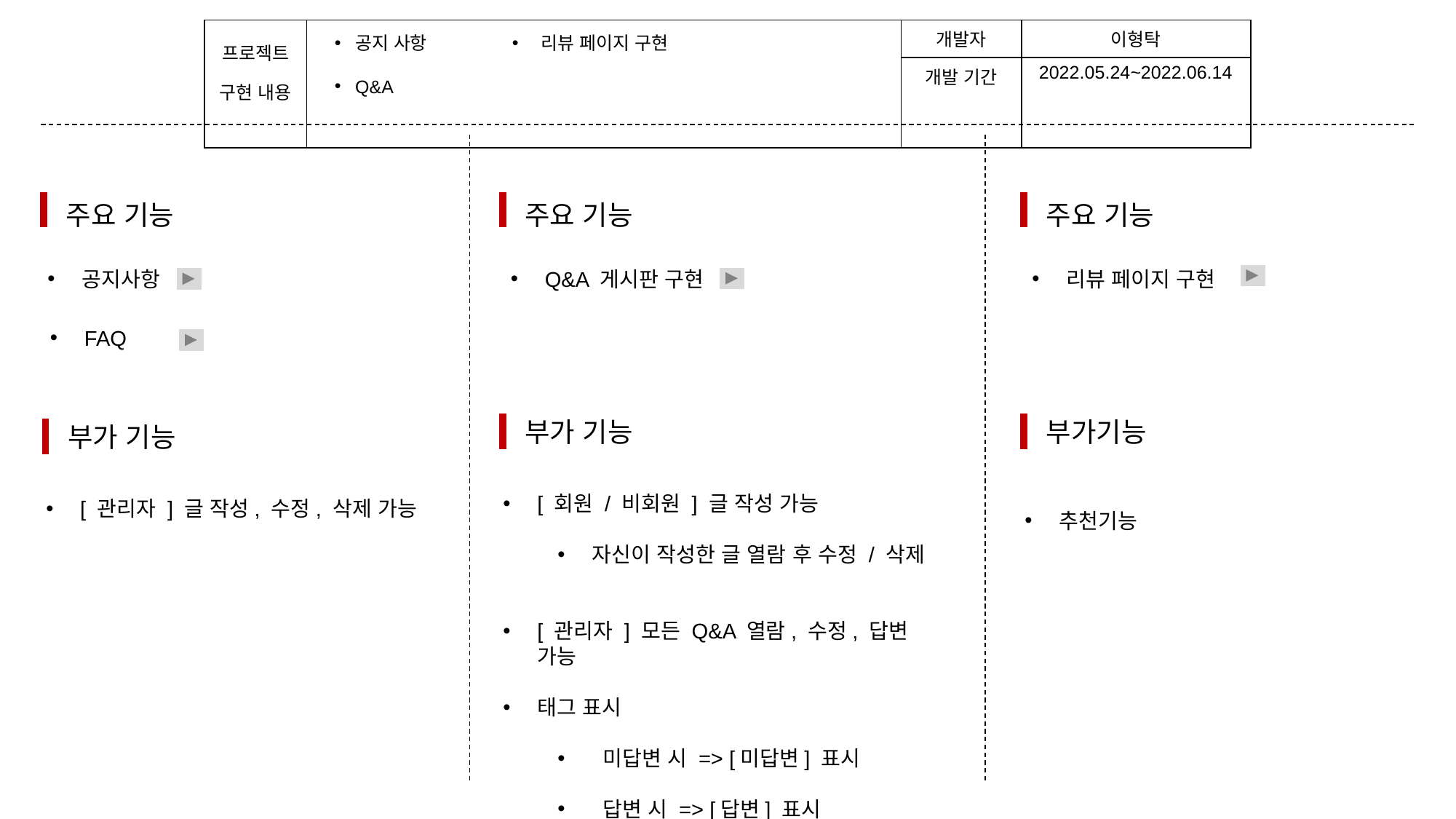

| 프로젝트 구현 내용 |  | 개발자 | 이형탁 |
| --- | --- | --- | --- |
|  |  | 개발 기간 | 2022.05.24~2022.06.14 |
공지 사항

Q&A
 리뷰 페이지 구현

주요 기능

주요 기능

주요 기능
공지사항
Q&A 게시판 구현
리뷰 페이지 구현

FAQ

부가 기능
부가기능
부가 기능

[ 회원 / 비회원 ] 글 작성 가능

자신이 작성한 글 열람 후 수정 / 삭제

[ 관리자 ] 모든 Q&A 열람, 수정, 답변 가능

태그 표시

 미답변 시 => [미답변] 표시

 답변 시 => [답변] 표시

추천기능

[ 관리자 ] 글 작성, 수정, 삭제 가능